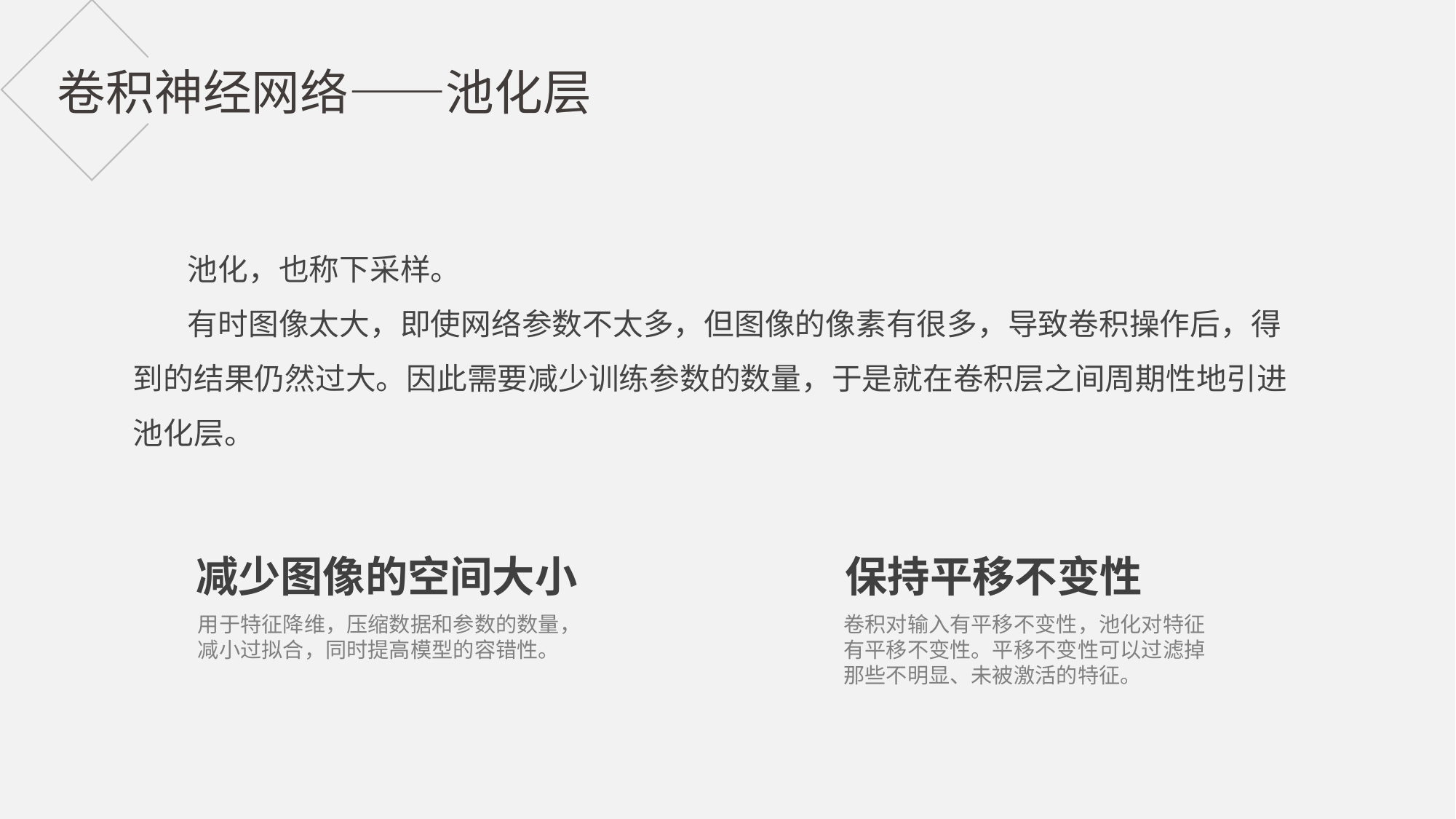

卷积神经网络——池化层
池化，也称下采样。
有时图像太大，即使网络参数不太多，但图像的像素有很多，导致卷积操作后，得到的结果仍然过大。因此需要减少训练参数的数量，于是就在卷积层之间周期性地引进池化层。
减少图像的空间大小
保持平移不变性
用于特征降维，压缩数据和参数的数量，减小过拟合，同时提高模型的容错性。
卷积对输入有平移不变性，池化对特征有平移不变性。平移不变性可以过滤掉那些不明显、未被激活的特征。